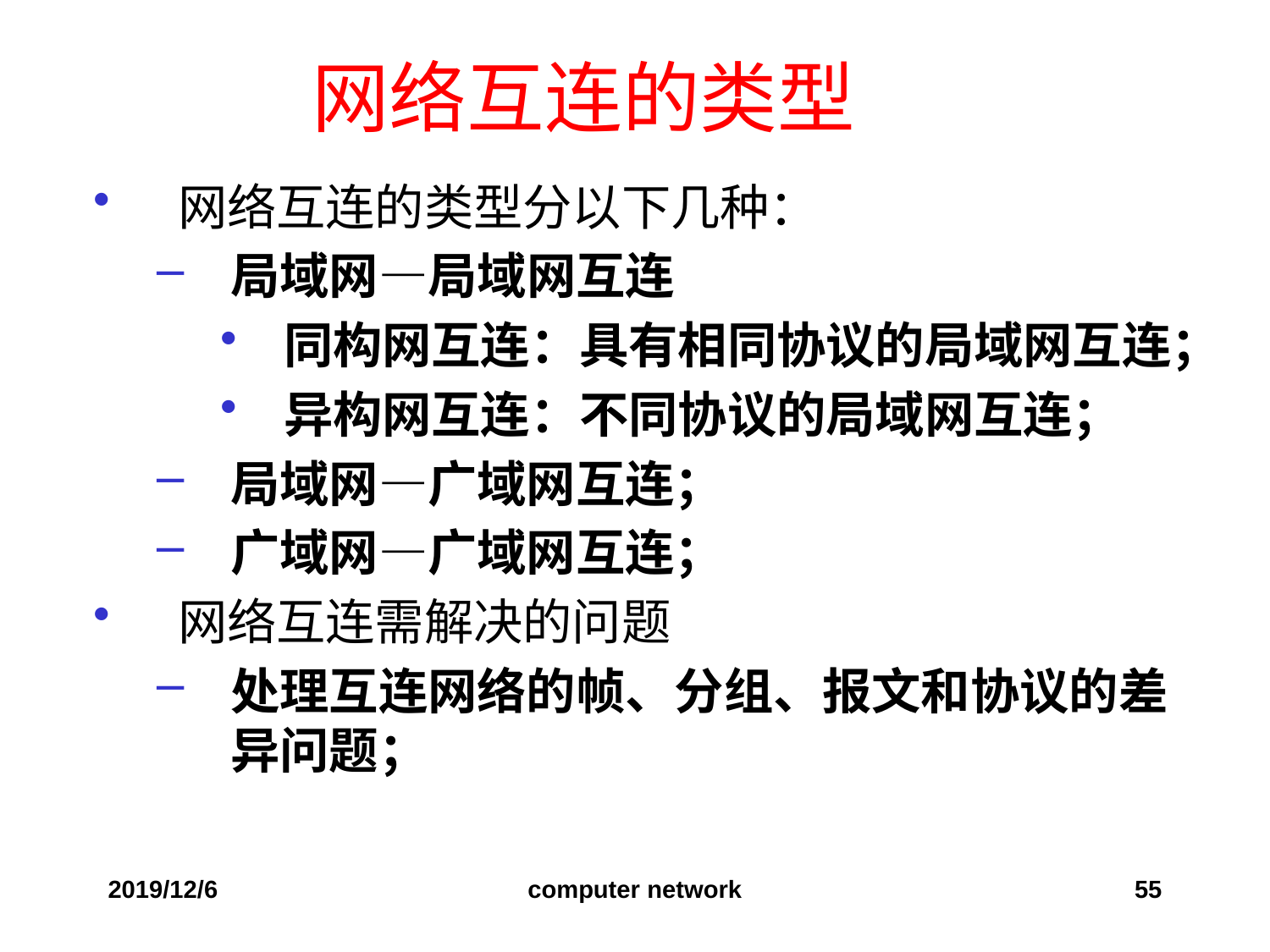

# 网络互连的类型
网络互连的类型分以下几种：
局域网—局域网互连
同构网互连：具有相同协议的局域网互连；
异构网互连：不同协议的局域网互连；
局域网—广域网互连；
广域网—广域网互连；
网络互连需解决的问题
处理互连网络的帧、分组、报文和协议的差异问题；
2019/12/6
computer network
55